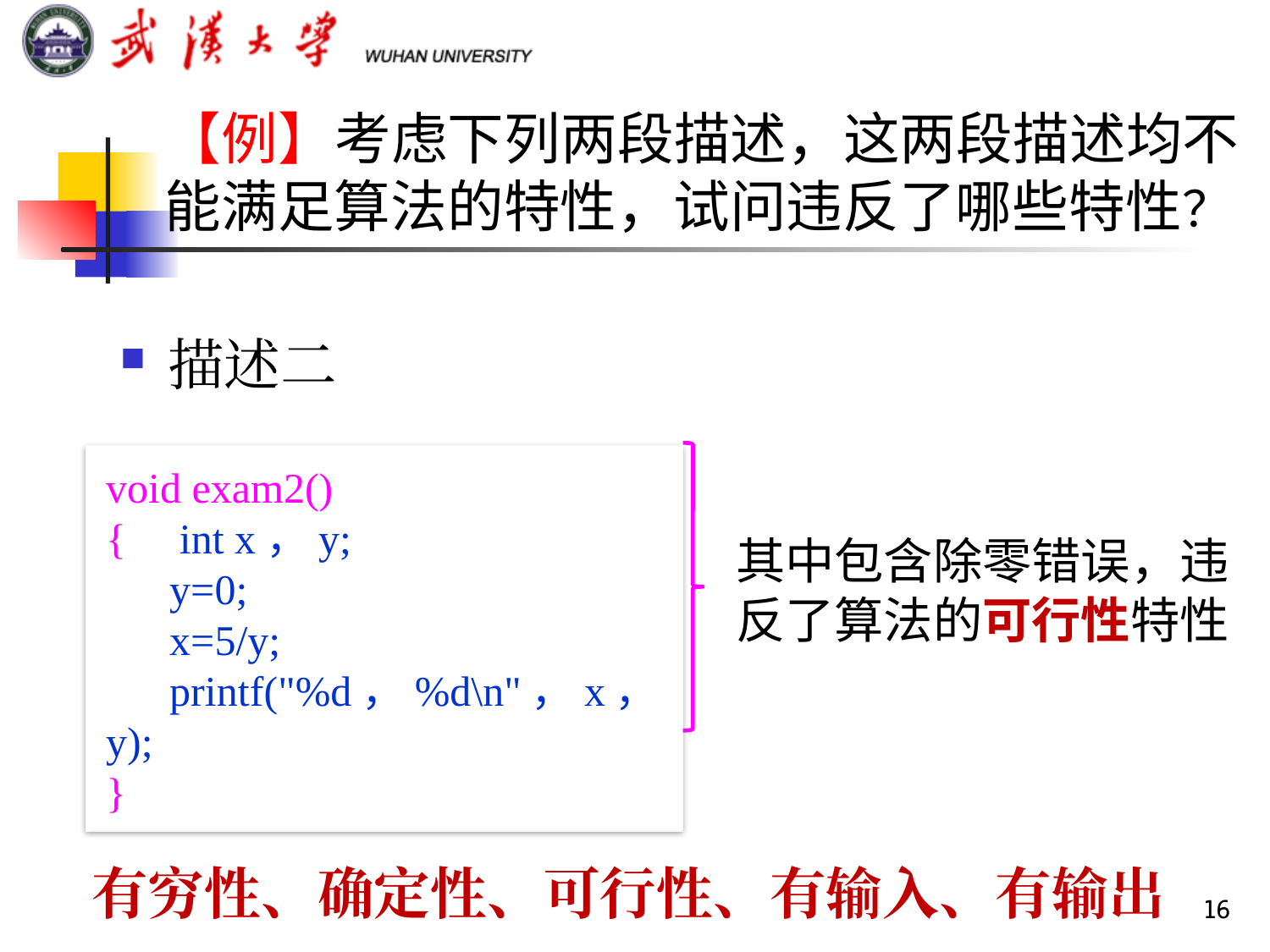

【例】考虑下列两段描述，这两段描述均不能满足算法的特性，试问违反了哪些特性？
描述二

void exam2()
{     int x，y;
      y=0;
      x=5/y;
      printf("%d，%d\n"，x，y);
}
其中包含除零错误，违反了算法的可行性特性
有穷性、确定性、可行性、有输入、有输出
16